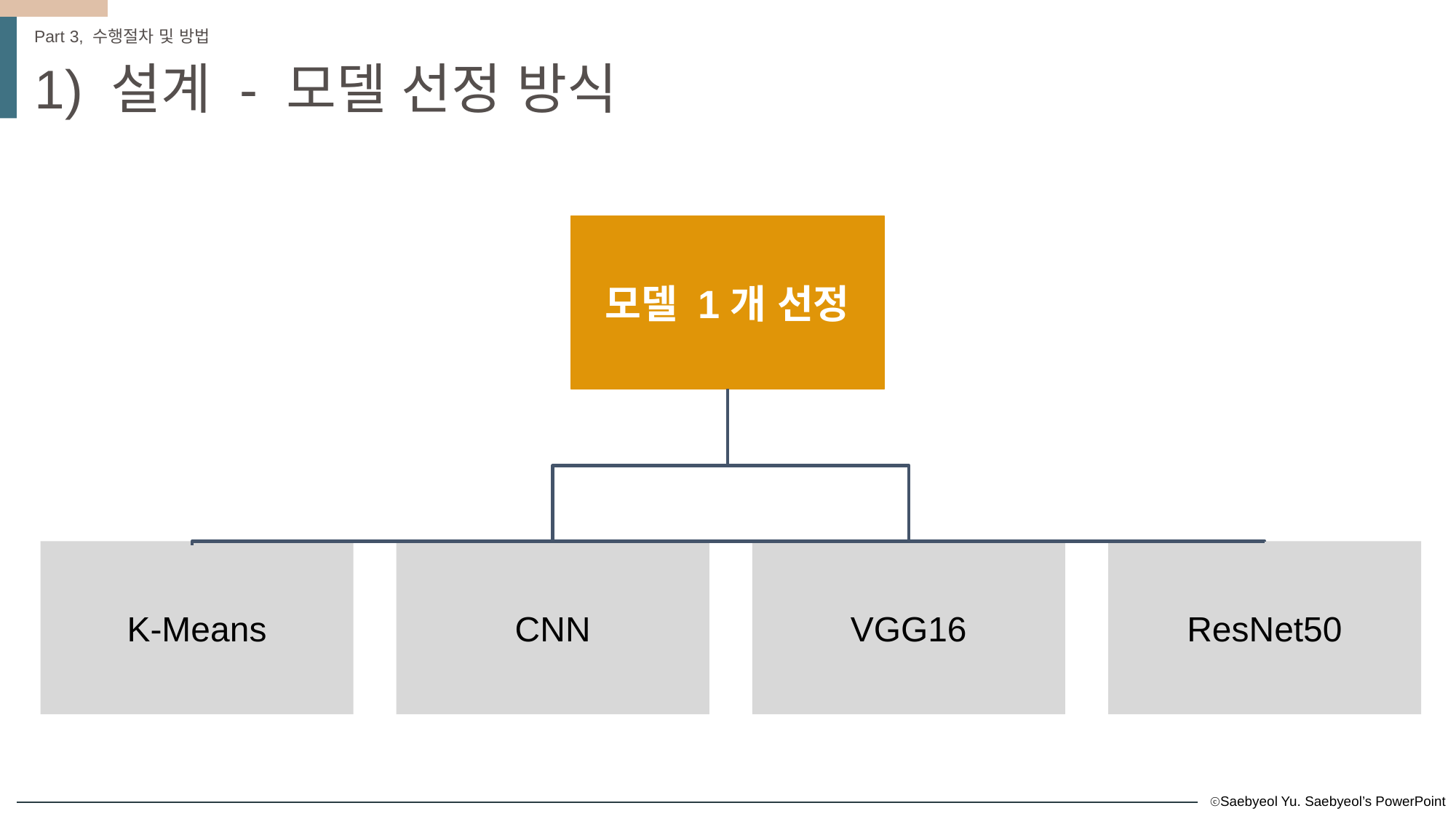

Part 3, 수행절차 및 방법
1) 설계 - 모델 선정 방식
모델 1개 선정
K-Means
CNN
VGG16
ResNet50